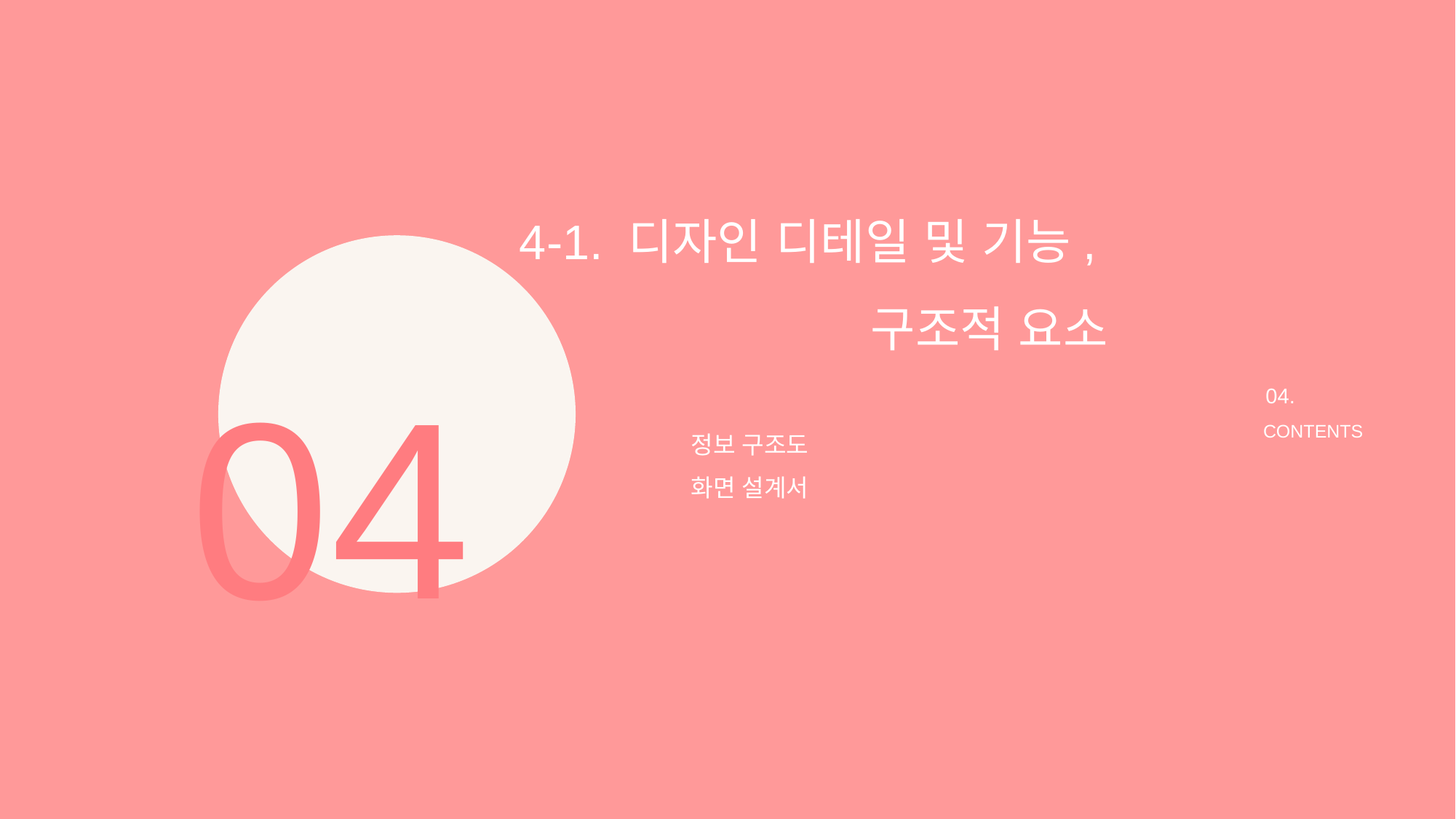

4-1. 디자인 디테일 및 기능,구조적 요소

04
04.
CONTENTS
정보 구조도
화면 설계서